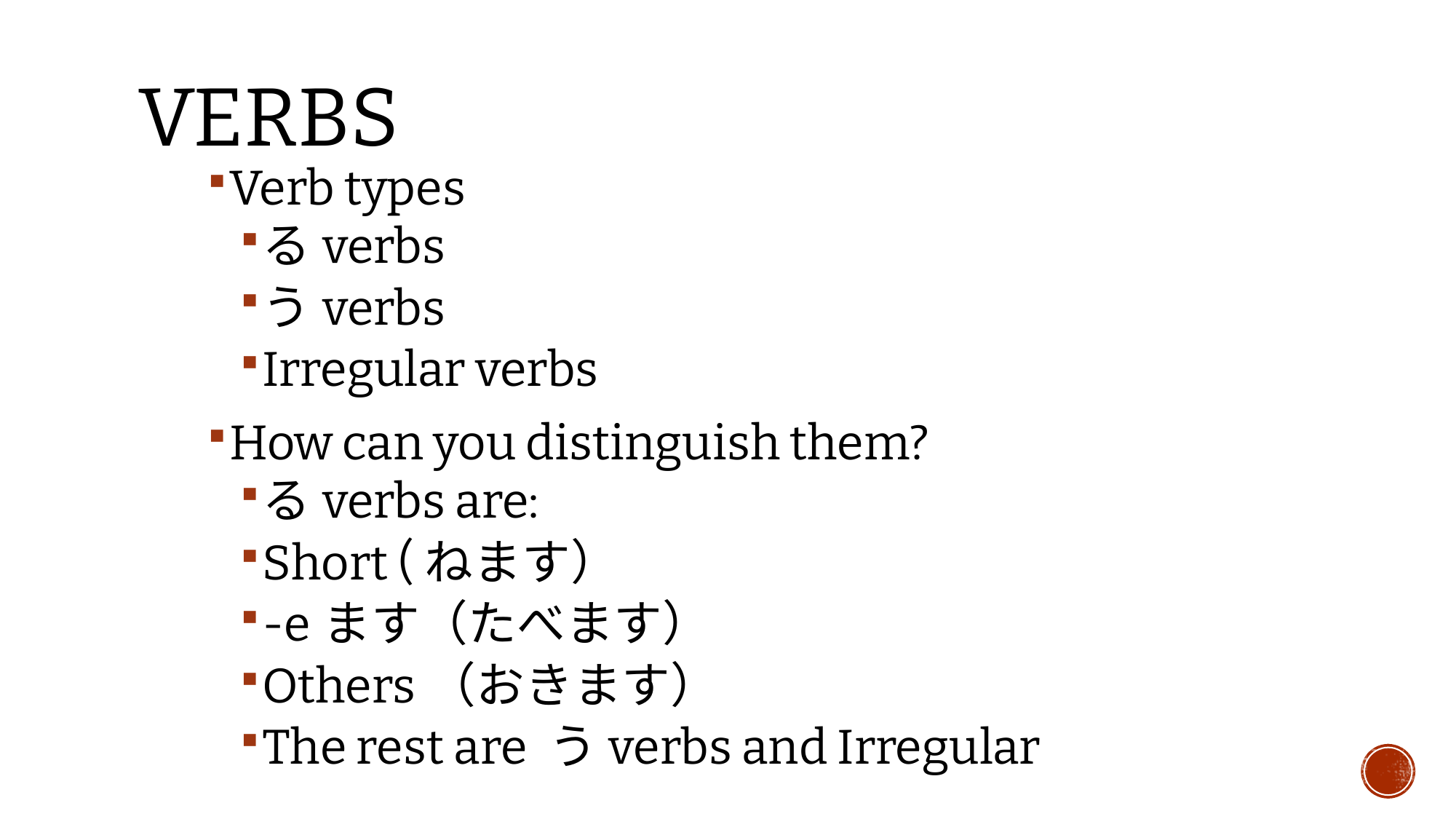

# Verbs
Verb types
るverbs
うverbs
Irregular verbs
How can you distinguish them?
るverbs are:
Short (ねます）
-eます（たべます）
Others（おきます）
The rest are うverbs and Irregular